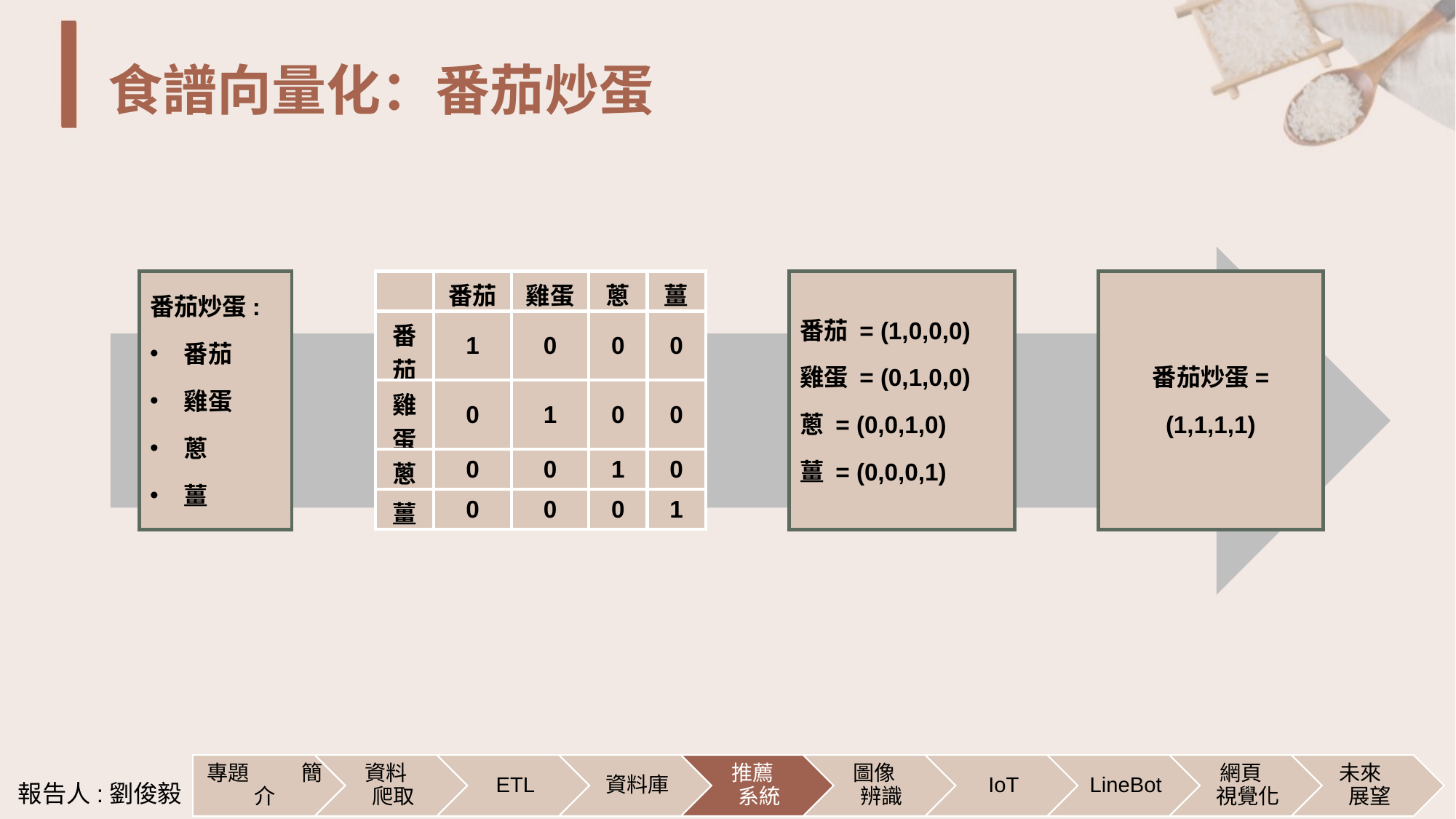

# 食譜向量化：番茄炒蛋

番茄炒蛋:
番茄
雞蛋
蔥
薑
|  | 番茄 | 雞蛋 | 蔥 | 薑 |
| --- | --- | --- | --- | --- |
| 番茄 | 1 | 0 | 0 | 0 |
| 雞蛋 | 0 | 1 | 0 | 0 |
| 蔥 | 0 | 0 | 1 | 0 |
| 薑 | 0 | 0 | 0 | 1 |
番茄 = (1,0,0,0)
雞蛋 = (0,1,0,0)
蔥 = (0,0,1,0)
薑 = (0,0,0,1)
番茄炒蛋=
(1,1,1,1)
專題           簡介
資料    爬取
ETL
資料庫
推薦    系統
圖像    辨識
IoT
LineBot
網頁    視覺化
未來     展望
報告人:劉俊毅